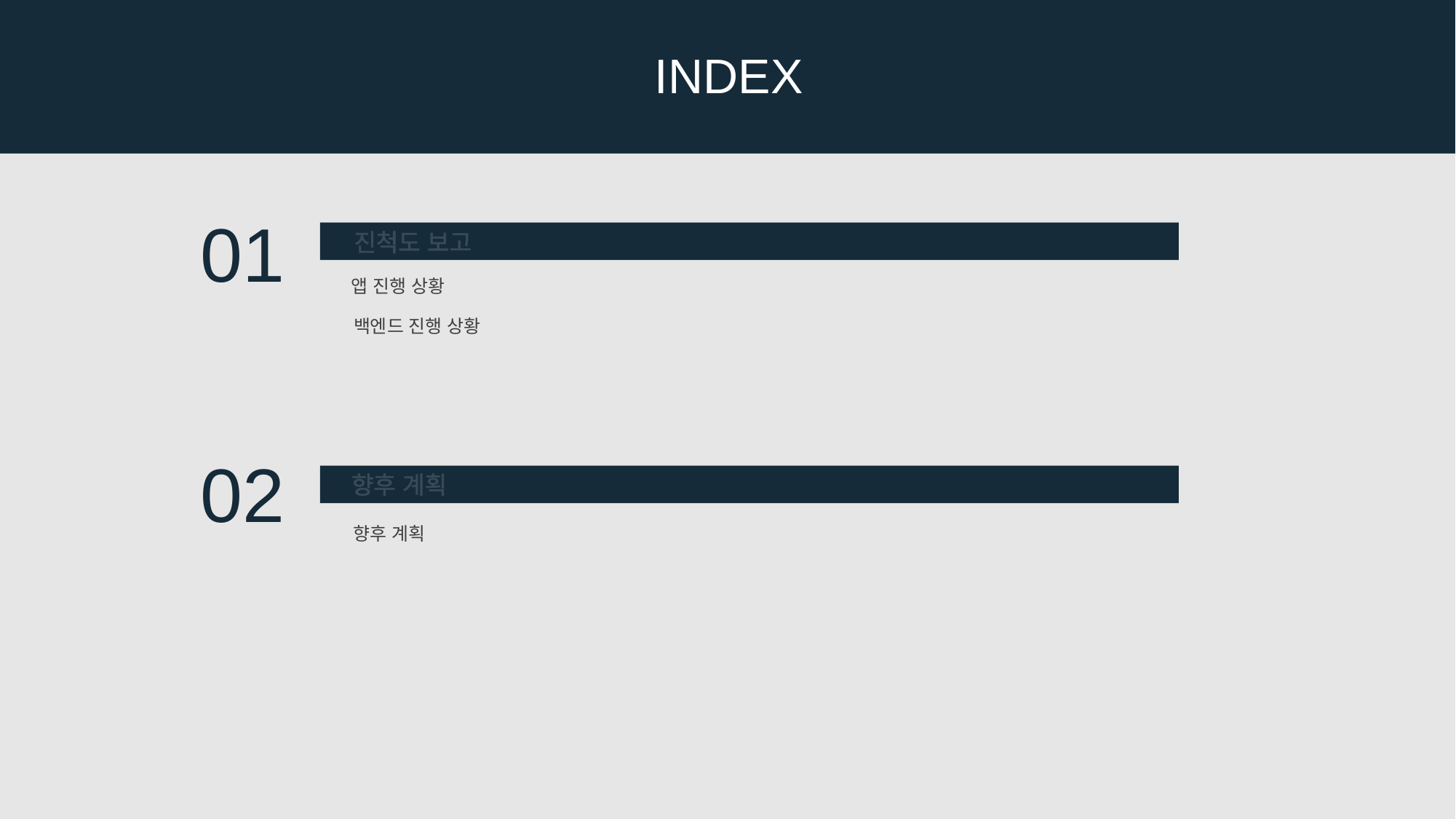

INDEX

01
진척도 보고

앱 진행 상황
백엔드 진행 상황
02
향후 계획

향후 계획